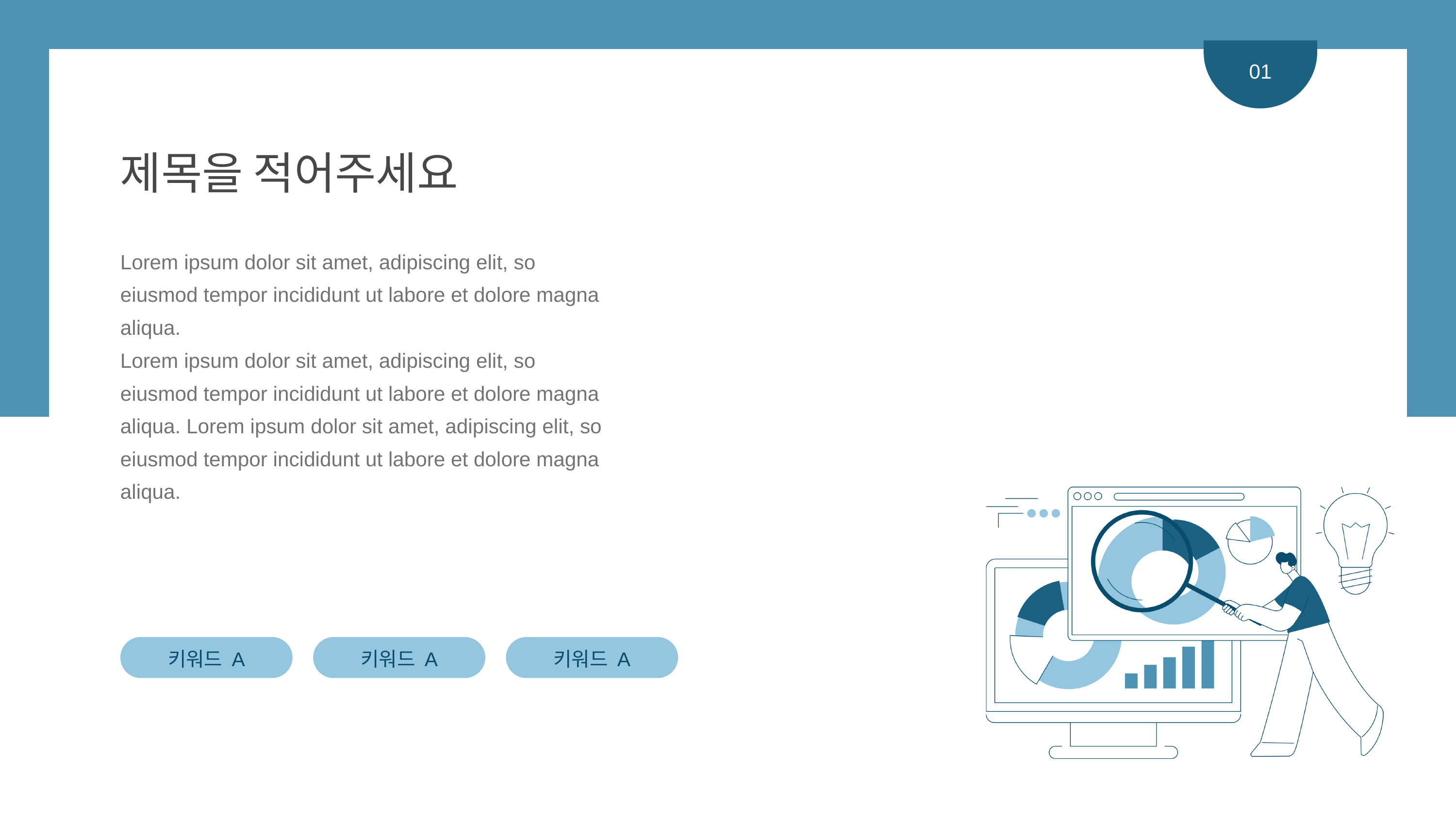

01
제목을 적어주세요
Lorem ipsum dolor sit amet, adipiscing elit, so eiusmod tempor incididunt ut labore et dolore magna aliqua.
Lorem ipsum dolor sit amet, adipiscing elit, so eiusmod tempor incididunt ut labore et dolore magna aliqua. Lorem ipsum dolor sit amet, adipiscing elit, so eiusmod tempor incididunt ut labore et dolore magna aliqua.

키워드 A
키워드 A
키워드 A